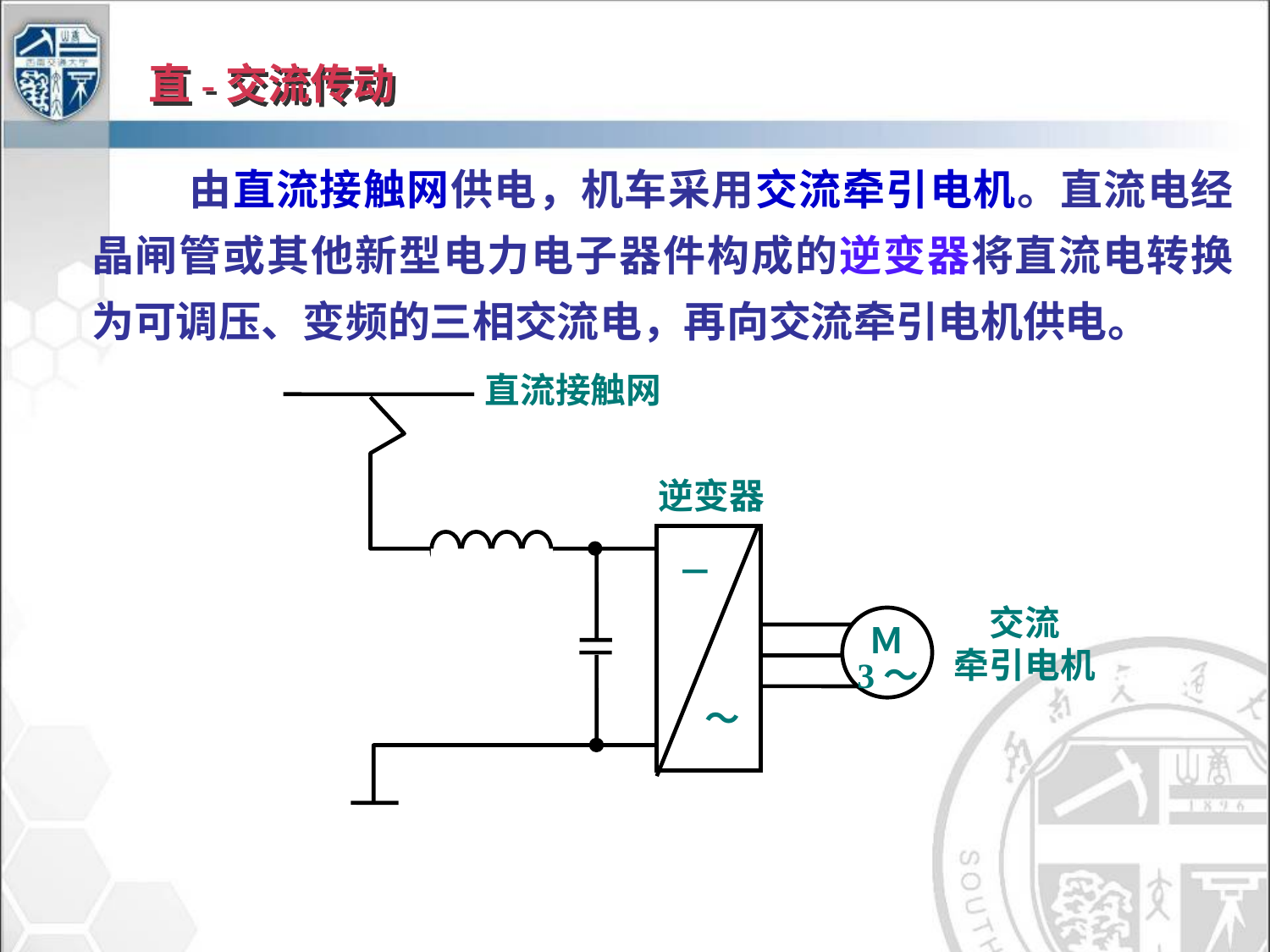

# 直-交流传动
        由直流接触网供电，机车采用交流牵引电机。直流电经晶闸管或其他新型电力电子器件构成的逆变器将直流电转换为可调压、变频的三相交流电，再向交流牵引电机供电。
直流接触网

－

Ｍ
3～

～

逆变器
交流
牵引电机